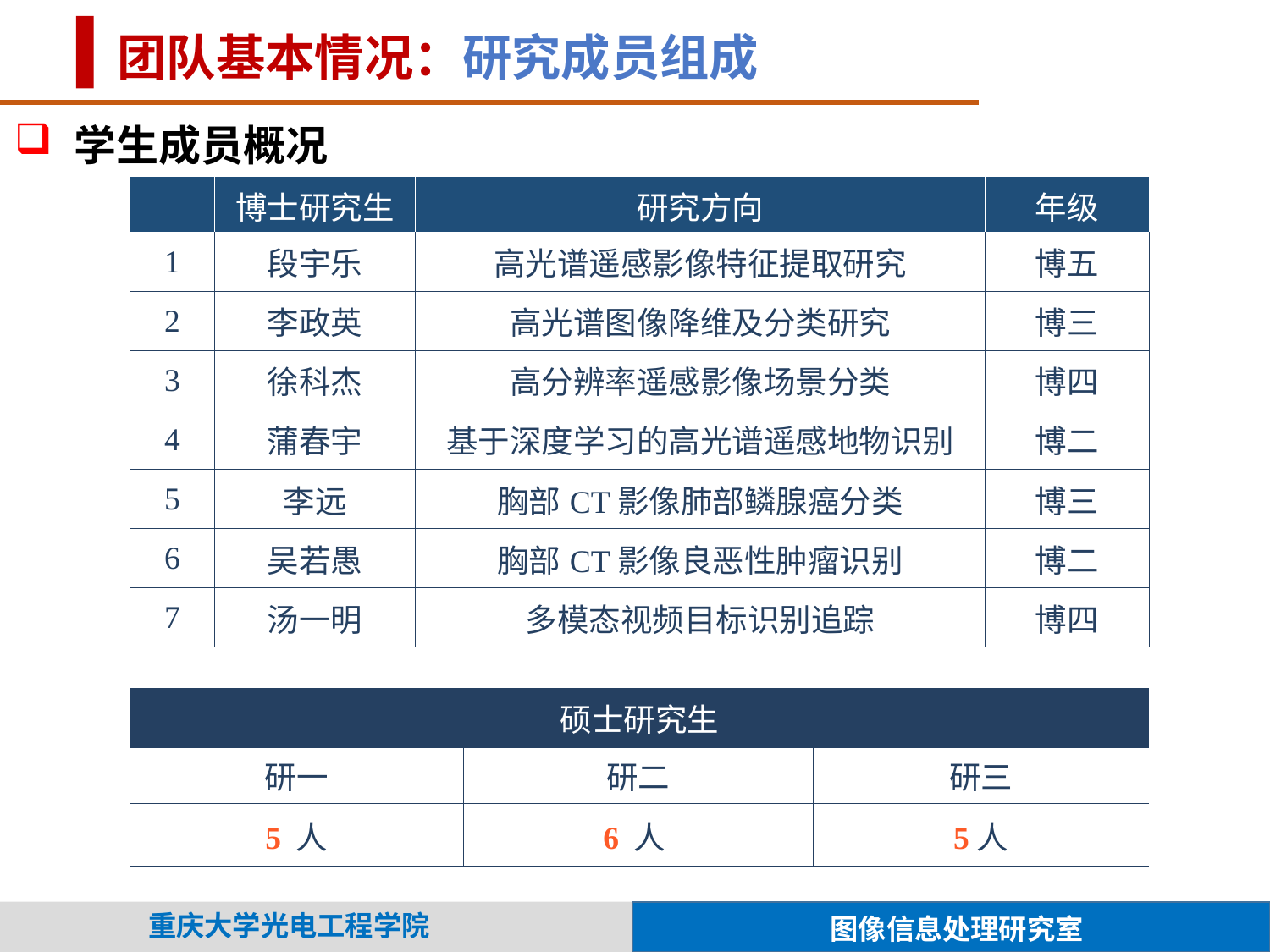

团队基本情况：研究成员组成
 学生成员概况
|  | 博士研究生 | 研究方向 | 年级 |
| --- | --- | --- | --- |
| 1 | 段宇乐 | 高光谱遥感影像特征提取研究 | 博五 |
| 2 | 李政英 | 高光谱图像降维及分类研究 | 博三 |
| 3 | 徐科杰 | 高分辨率遥感影像场景分类 | 博四 |
| 4 | 蒲春宇 | 基于深度学习的高光谱遥感地物识别 | 博二 |
| 5 | 李远 | 胸部CT影像肺部鳞腺癌分类 | 博三 |
| 6 | 吴若愚 | 胸部CT影像良恶性肿瘤识别 | 博二 |
| 7 | 汤一明 | 多模态视频目标识别追踪 | 博四 |
| 硕士研究生 |  |  |
| --- | --- | --- |
| 研一 | 研二 | 研三 |
| 5 人 | 6 人 | 5人 |